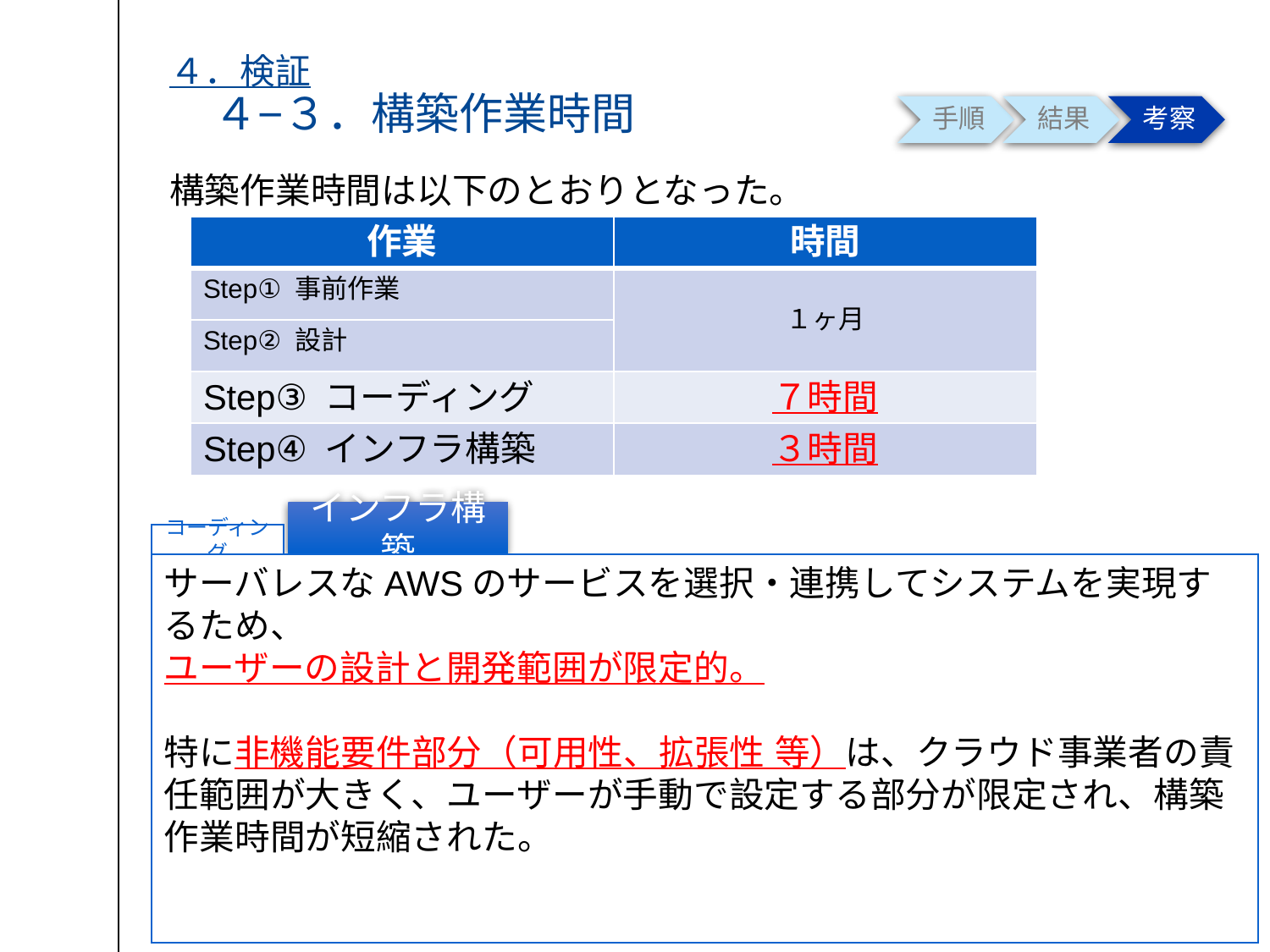

# ４．検証 　４−３．構築作業時間

手順

結果

考察
構築作業時間は以下のとおりとなった。

| 作業 | 時間 |
| --- | --- |
| Step① 事前作業 | １ヶ月 |
| Step② 設計 |  |
| Step③ コーディング | ７時間 |
| Step④ インフラ構築 | ３時間 |
インフラ構築
コーディング
サーバレスなAWSのサービスを選択・連携してシステムを実現するため、
ユーザーの設計と開発範囲が限定的。

特に非機能要件部分（可用性、拡張性 等）は、クラウド事業者の責任範囲が大きく、ユーザーが手動で設定する部分が限定され、構築作業時間が短縮された。